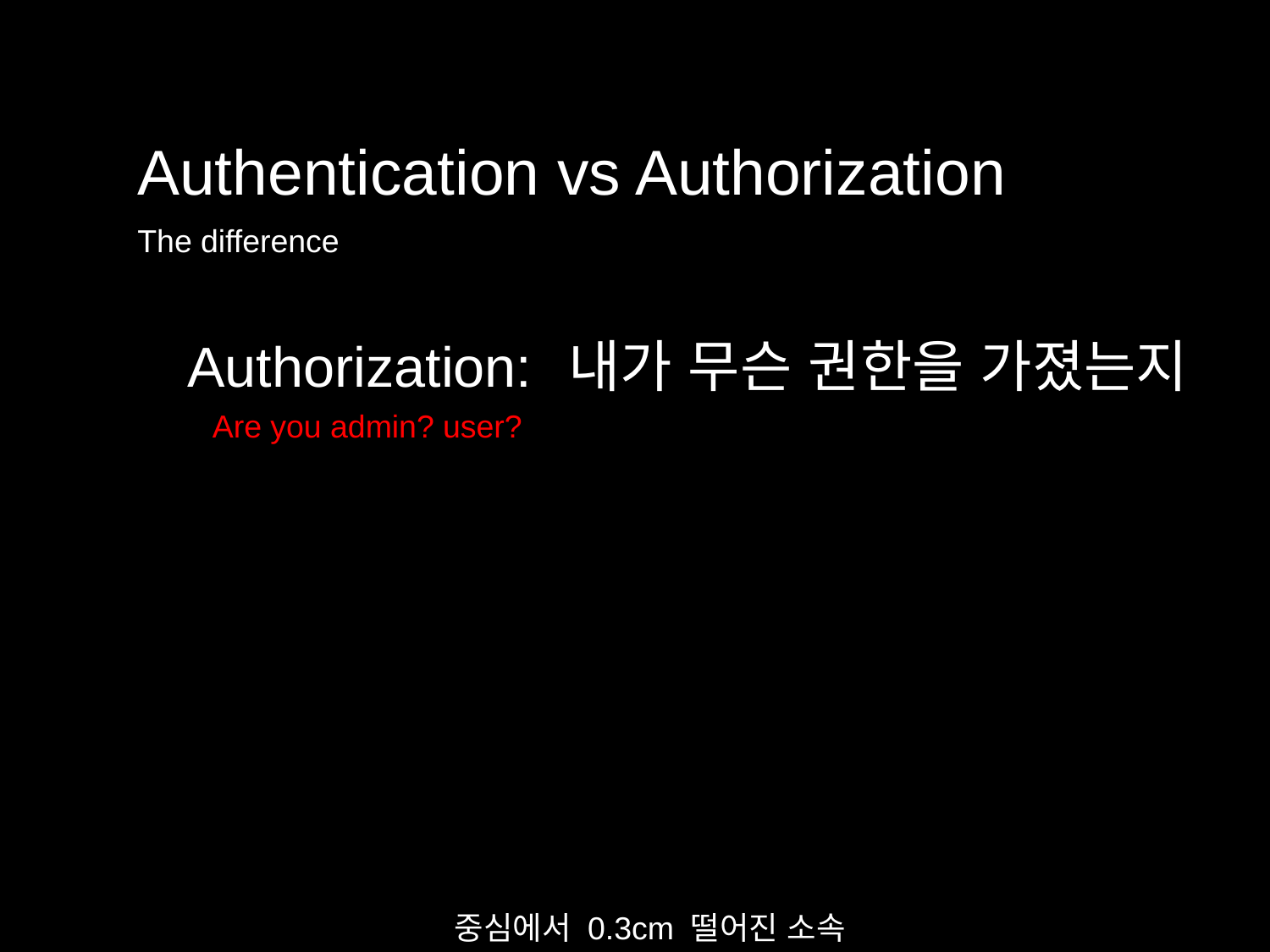

Authentication vs Authorization
The difference
Authorization:	내가 무슨 권한을 가졌는지
Are you admin? user?